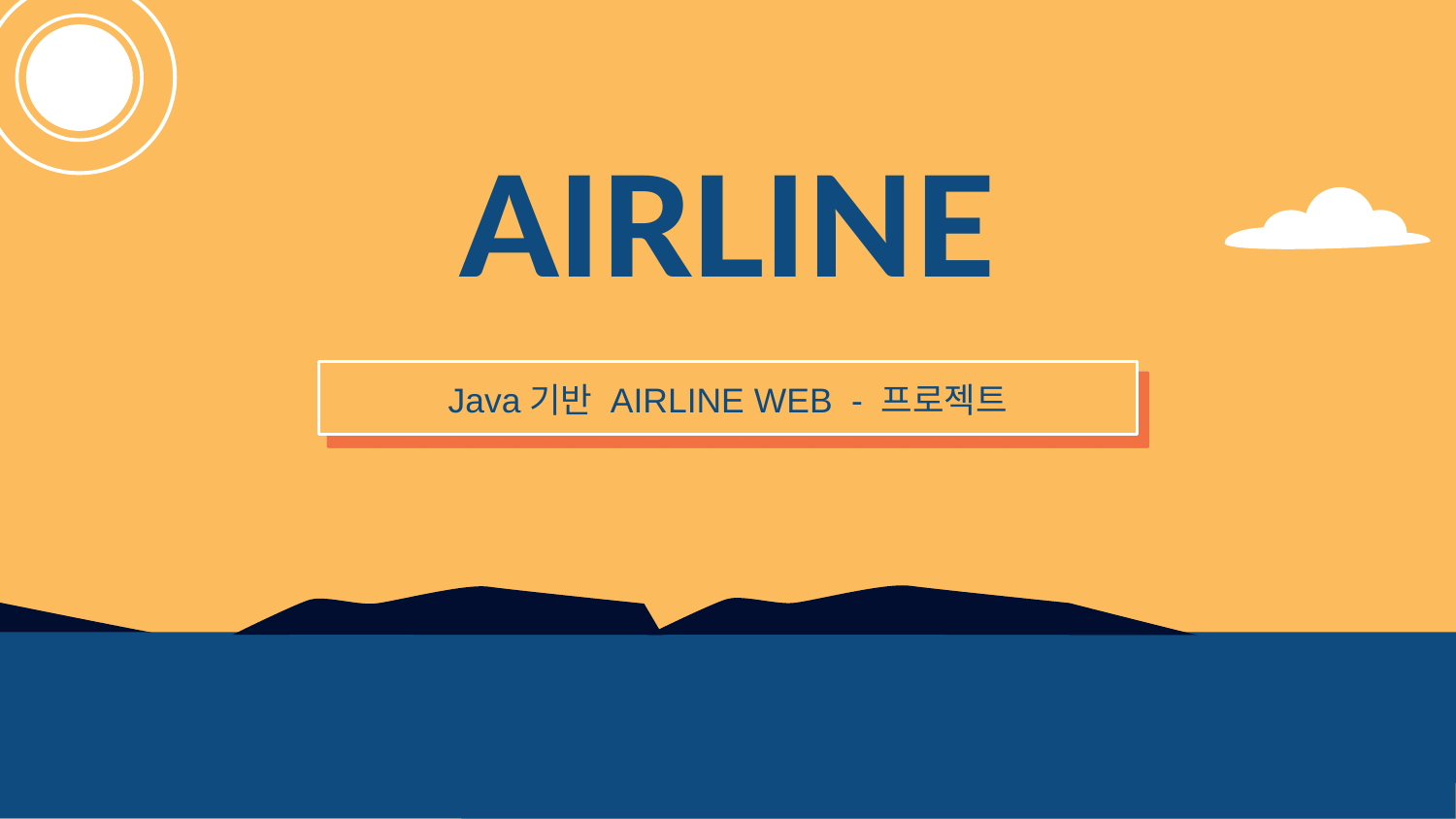

# AIRLINE
Java기반 AIRLINE WEB  - 프로젝트